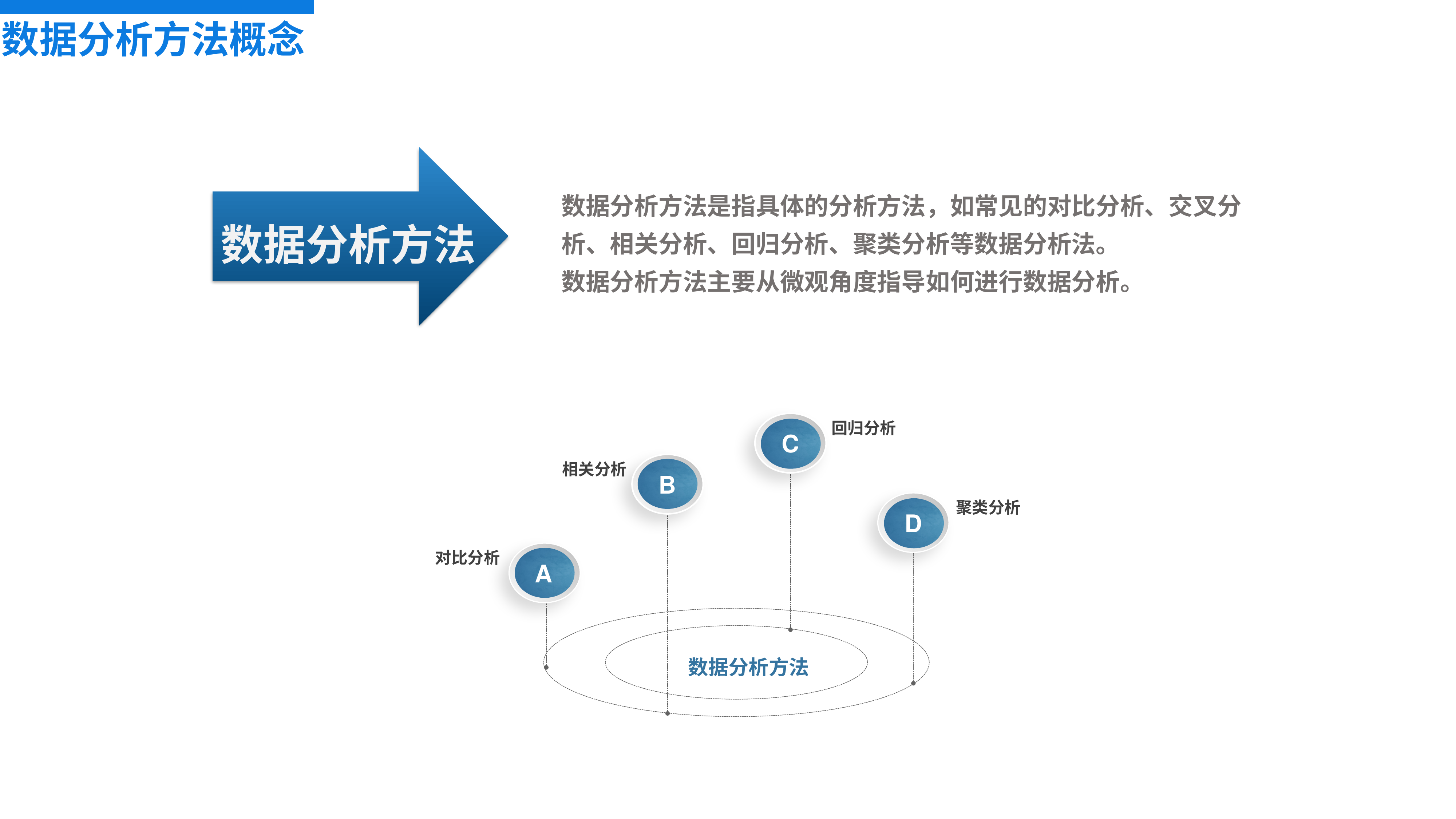

数据分析方法概念

数据分析方法是指具体的分析方法，如常见的对比分析、交叉分析、相关分析、回归分析、聚类分析等数据分析法。
数据分析方法主要从微观角度指导如何进行数据分析。
数据分析方法
回归分析

C
相关分析

B
聚类分析

D
对比分析

A

数据分析方法